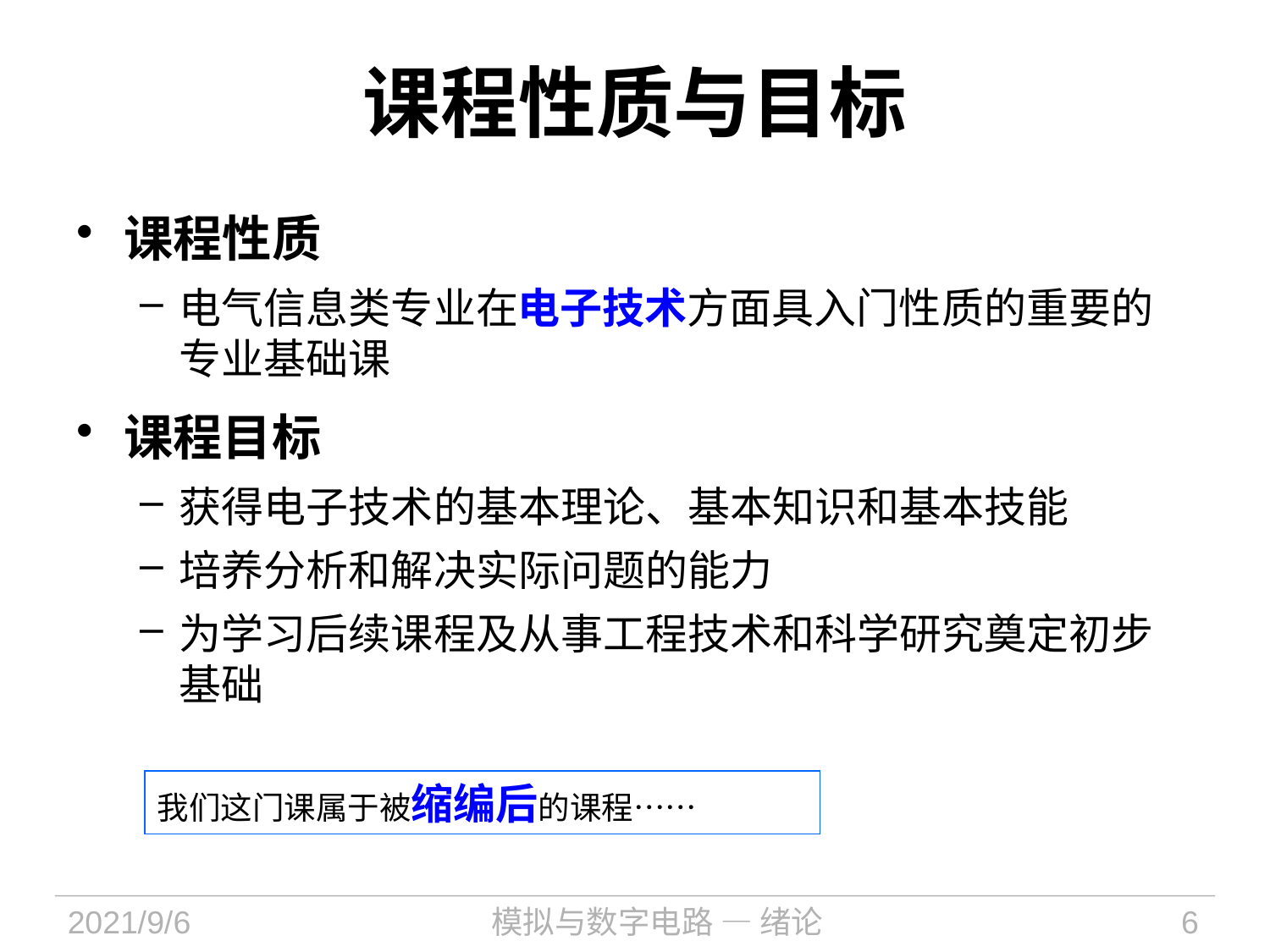

# 课程性质与目标
课程性质
电气信息类专业在电子技术方面具入门性质的重要的专业基础课
课程目标
获得电子技术的基本理论、基本知识和基本技能
培养分析和解决实际问题的能力
为学习后续课程及从事工程技术和科学研究奠定初步基础
我们这门课属于被缩编后的课程……
2021/9/6
模拟与数字电路 — 绪论
6